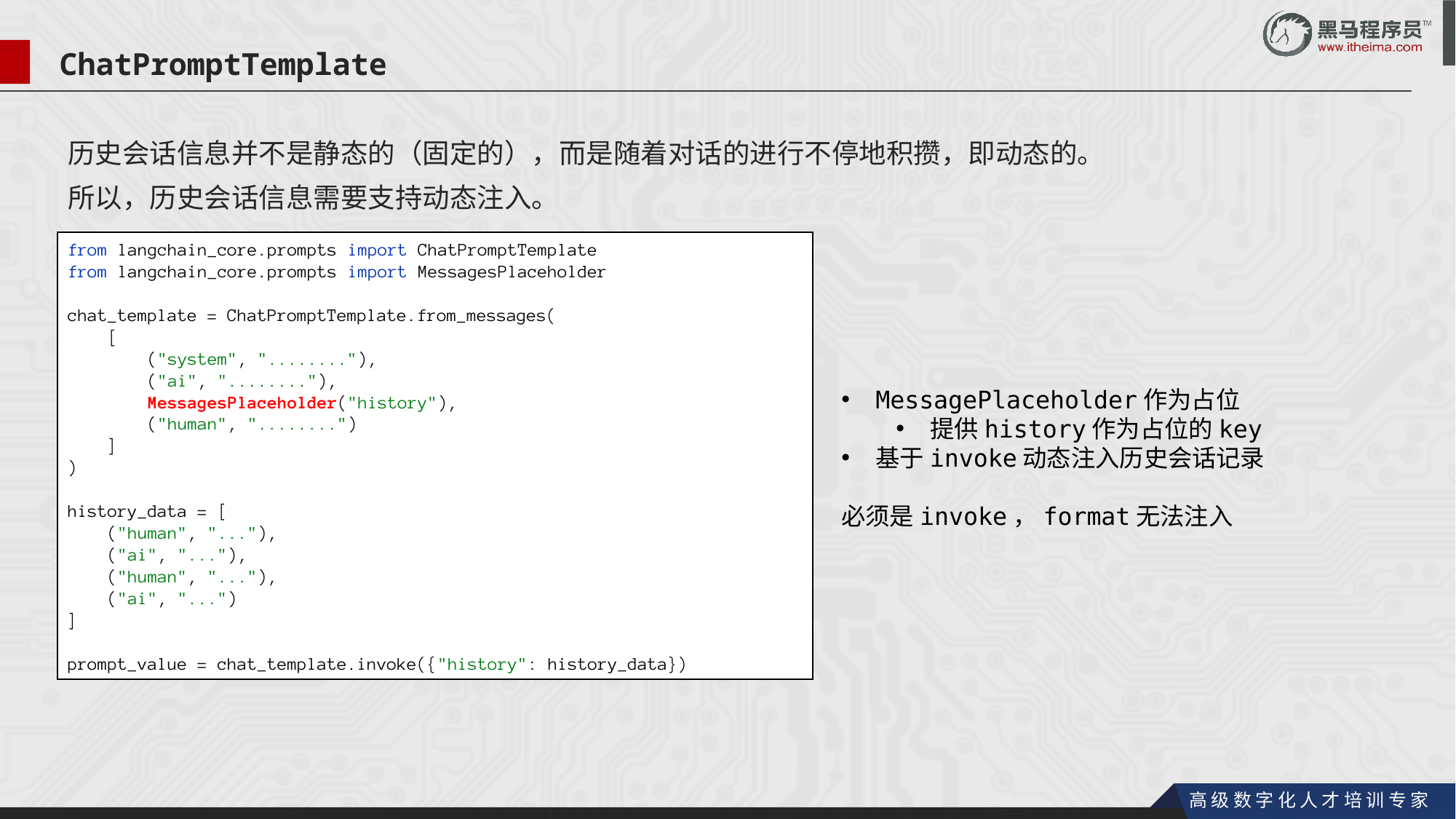

ChatPromptTemplate
历史会话信息并不是静态的（固定的），而是随着对话的进行不停地积攒，即动态的。
所以，历史会话信息需要支持动态注入。
from langchain_core.prompts import ChatPromptTemplate
from langchain_core.prompts import MessagesPlaceholder
chat_template = ChatPromptTemplate.from_messages(
    [
        ("system", "........"),
        ("ai", "........"),
        MessagesPlaceholder("history"),
        ("human", "........")
    ]
)
history_data = [
    ("human", "..."),
    ("ai", "..."),
    ("human", "..."),
    ("ai", "...")
]
prompt_value = chat_template.invoke({"history": history_data})
MessagePlaceholder作为占位
提供history作为占位的key
基于invoke动态注入历史会话记录

必须是invoke，format无法注入